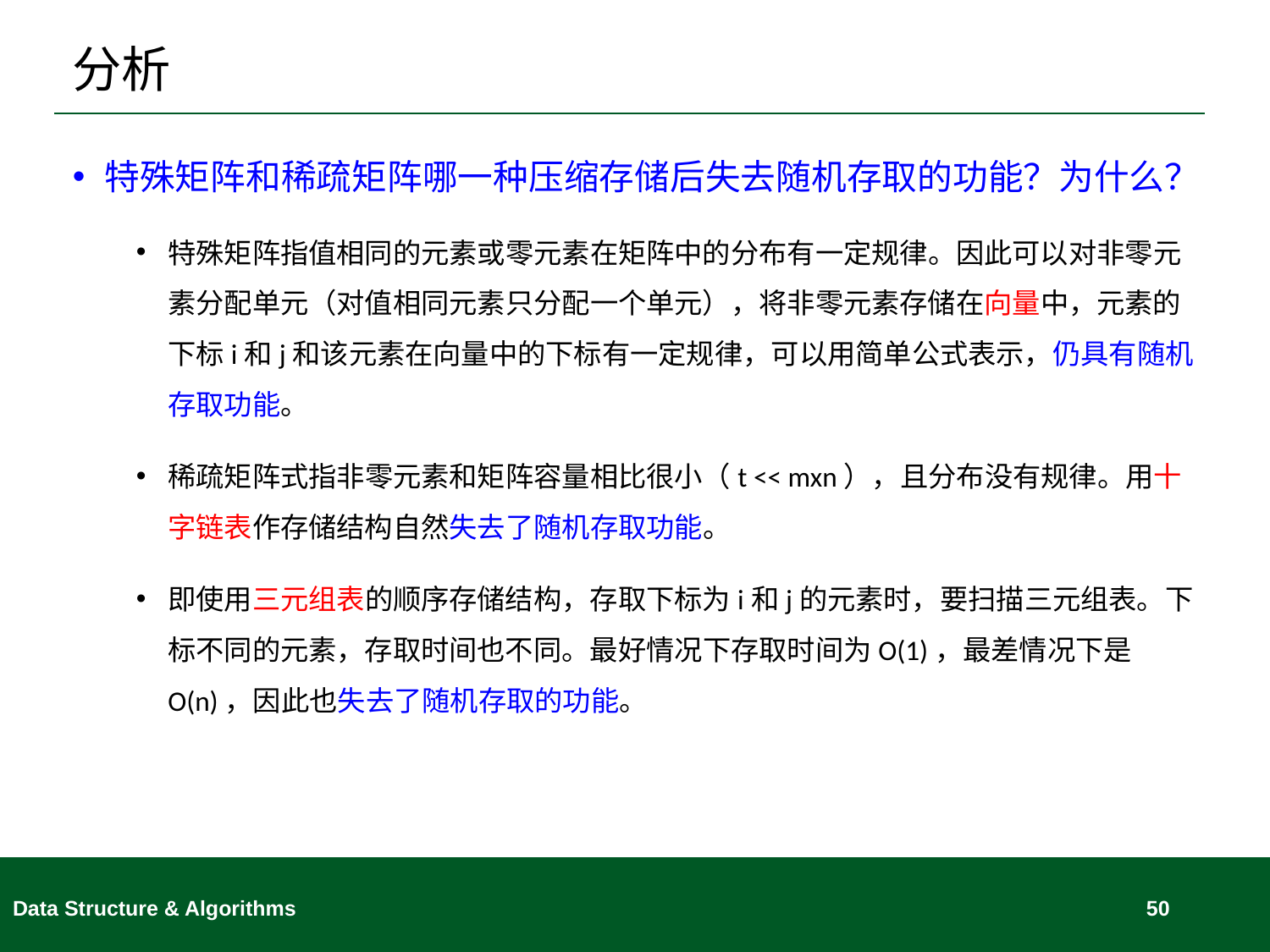

# 分析
特殊矩阵和稀疏矩阵哪一种压缩存储后失去随机存取的功能？为什么？
特殊矩阵指值相同的元素或零元素在矩阵中的分布有一定规律。因此可以对非零元素分配单元（对值相同元素只分配一个单元），将非零元素存储在向量中，元素的下标i和j和该元素在向量中的下标有一定规律，可以用简单公式表示，仍具有随机存取功能。
稀疏矩阵式指非零元素和矩阵容量相比很小（t << mxn），且分布没有规律。用十字链表作存储结构自然失去了随机存取功能。
即使用三元组表的顺序存储结构，存取下标为i和j的元素时，要扫描三元组表。下标不同的元素，存取时间也不同。最好情况下存取时间为O(1)，最差情况下是O(n)，因此也失去了随机存取的功能。

Data Structure & Algorithms
50